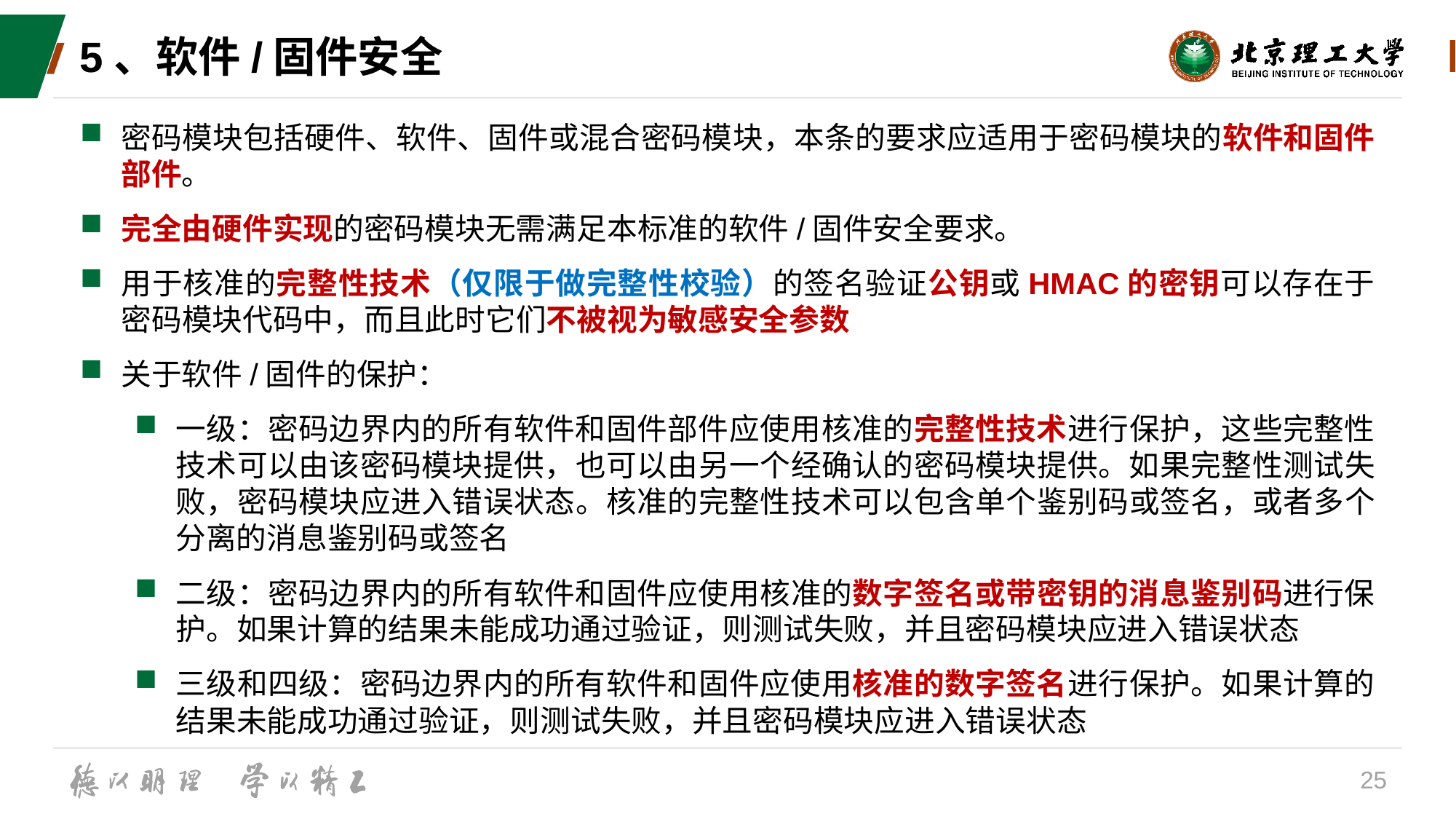

# 5、软件/固件安全
密码模块包括硬件、软件、固件或混合密码模块，本条的要求应适用于密码模块的软件和固件部件。
完全由硬件实现的密码模块无需满足本标准的软件/固件安全要求。
用于核准的完整性技术（仅限于做完整性校验）的签名验证公钥或HMAC的密钥可以存在于密码模块代码中，而且此时它们不被视为敏感安全参数
关于软件/固件的保护：
一级：密码边界内的所有软件和固件部件应使用核准的完整性技术进行保护，这些完整性技术可以由该密码模块提供，也可以由另一个经确认的密码模块提供。如果完整性测试失败，密码模块应进入错误状态。核准的完整性技术可以包含单个鉴别码或签名，或者多个分离的消息鉴别码或签名
二级：密码边界内的所有软件和固件应使用核准的数字签名或带密钥的消息鉴别码进行保护。如果计算的结果未能成功通过验证，则测试失败，并且密码模块应进入错误状态
三级和四级：密码边界内的所有软件和固件应使用核准的数字签名进行保护。如果计算的结果未能成功通过验证，则测试失败，并且密码模块应进入错误状态